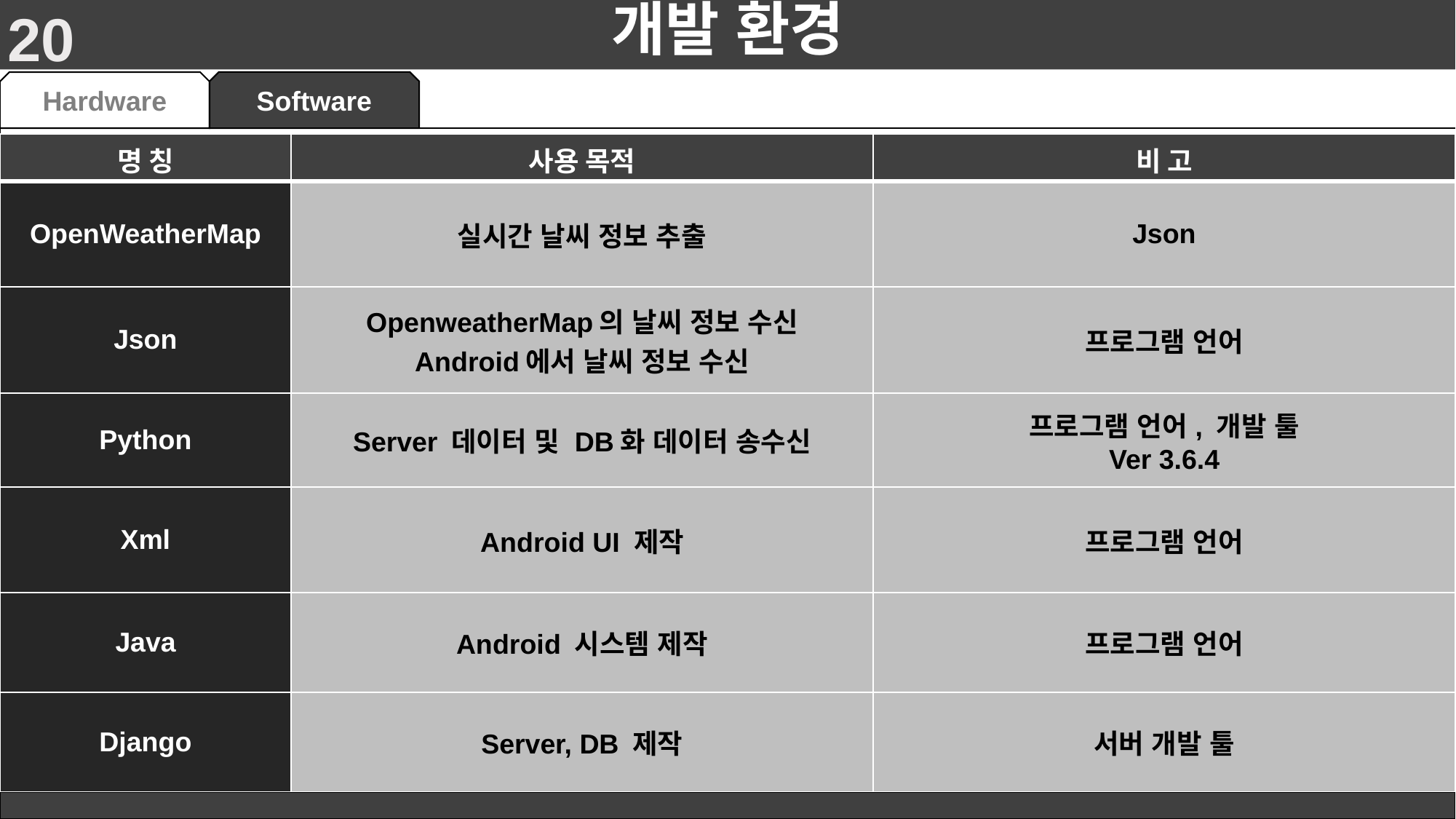

# 개발 환경
20

Software
Hardware
Arduino IDE
연결된 센서 조절, 측정 값 서버로 전송,
모터기능수행 조절 코딩
Arduino 1.8.5
라즈비안
Apache 서버,
MySQL 환경 구축 및
데이터 전송 과정 코딩
Kernel version 4.9
| 명 칭 | 사용 목적 | 비 고 |
| --- | --- | --- |
| OpenWeatherMap | 실시간 날씨 정보 추출 | Json |
| Json | OpenweatherMap의 날씨 정보 수신 Android에서 날씨 정보 수신 | 프로그램 언어 |
| Python | Server 데이터 및 DB화 데이터 송수신 | 프로그램 언어, 개발 툴 Ver 3.6.4 |
| Xml | Android UI 제작 | 프로그램 언어 |
| Java | Android 시스템 제작 | 프로그램 언어 |
| Django | Server, DB 제작 | 서버 개발 툴 |